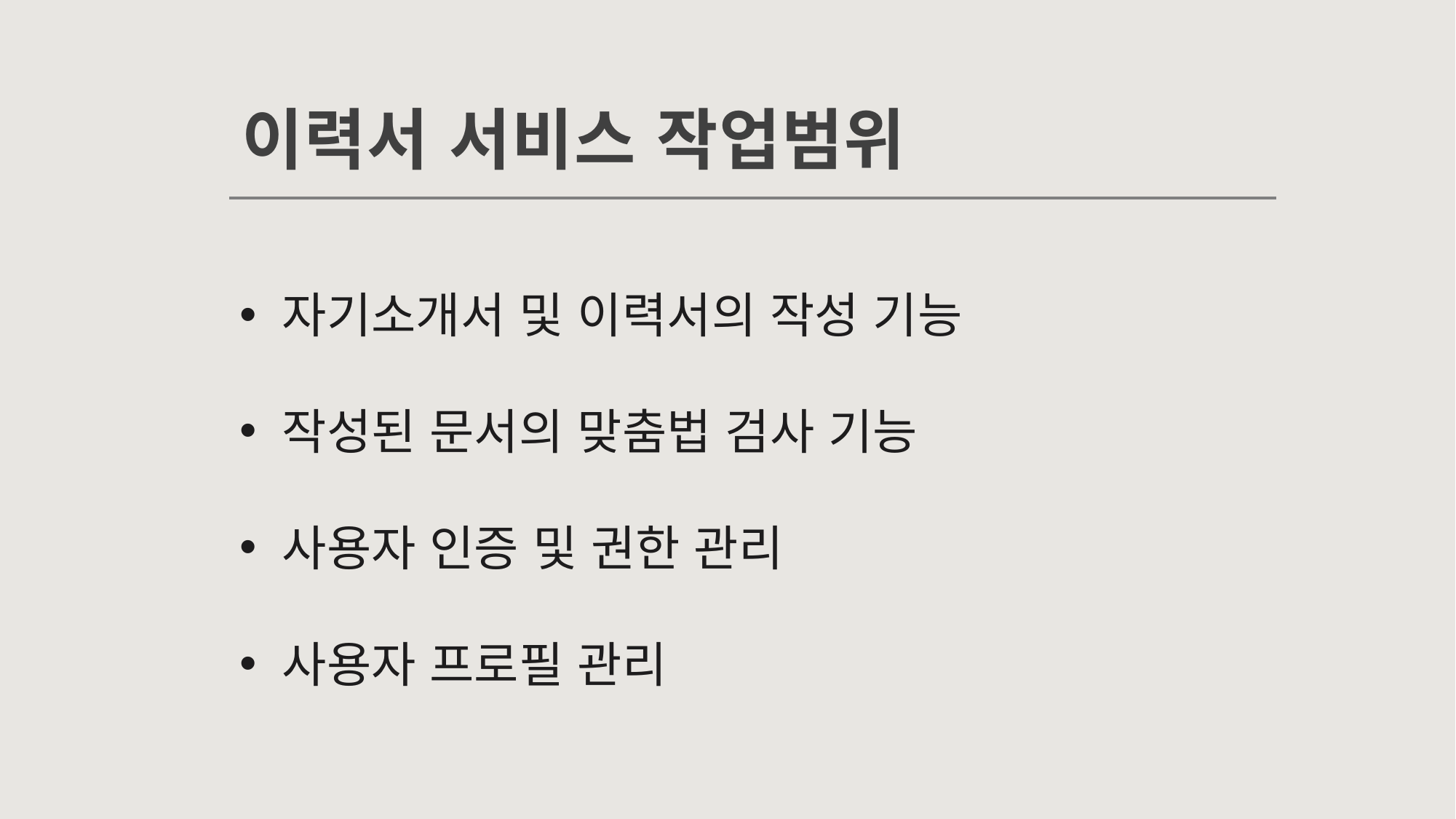

# 이력서 서비스 작업범위
 자기소개서 및 이력서의 작성 기능

 작성된 문서의 맞춤법 검사 기능

 사용자 인증 및 권한 관리

 사용자 프로필 관리